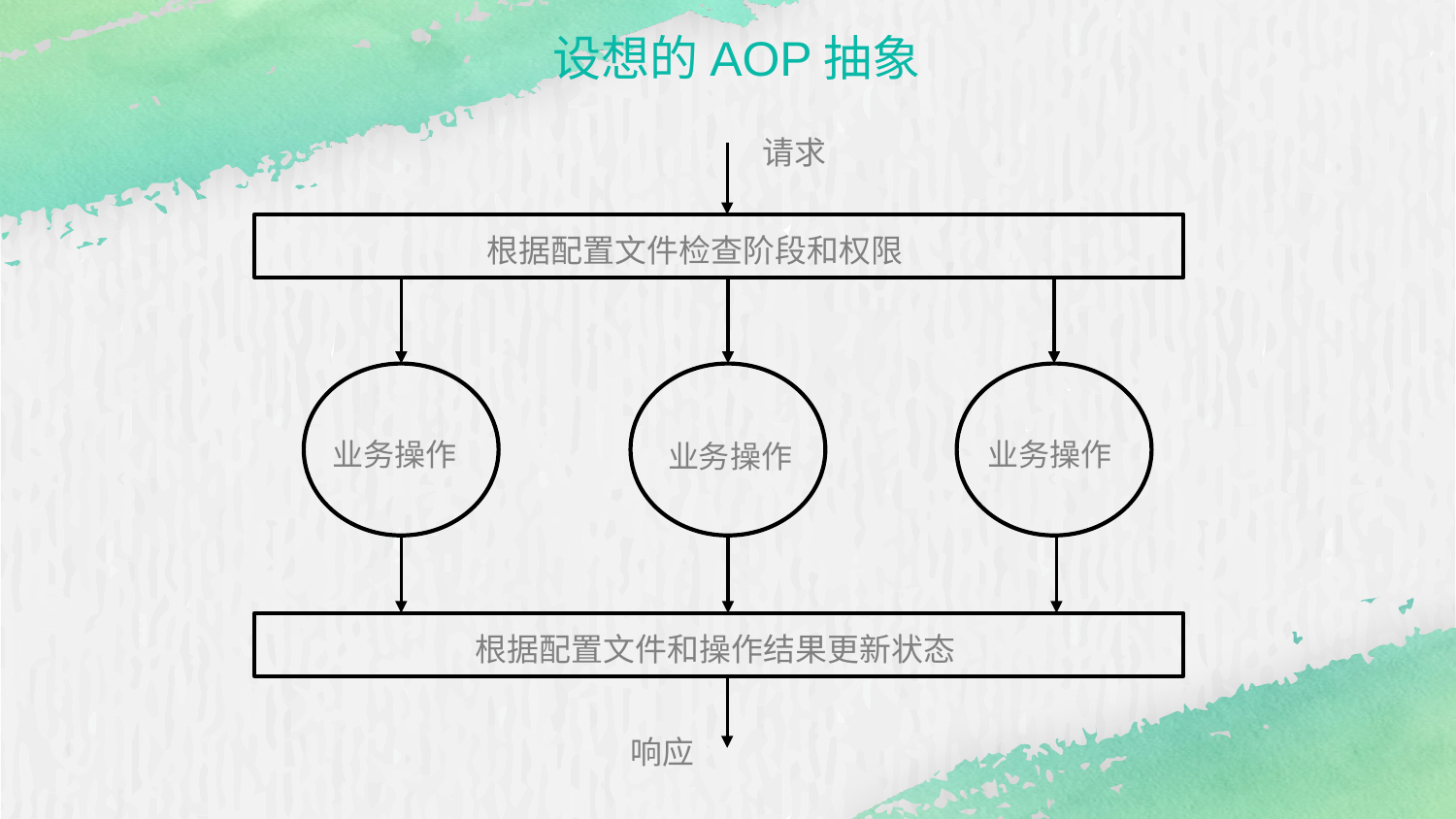

设想的AOP抽象
请求

根据配置文件检查阶段和权限

业务操作
业务操作
业务操作

根据配置文件和操作结果更新状态
响应